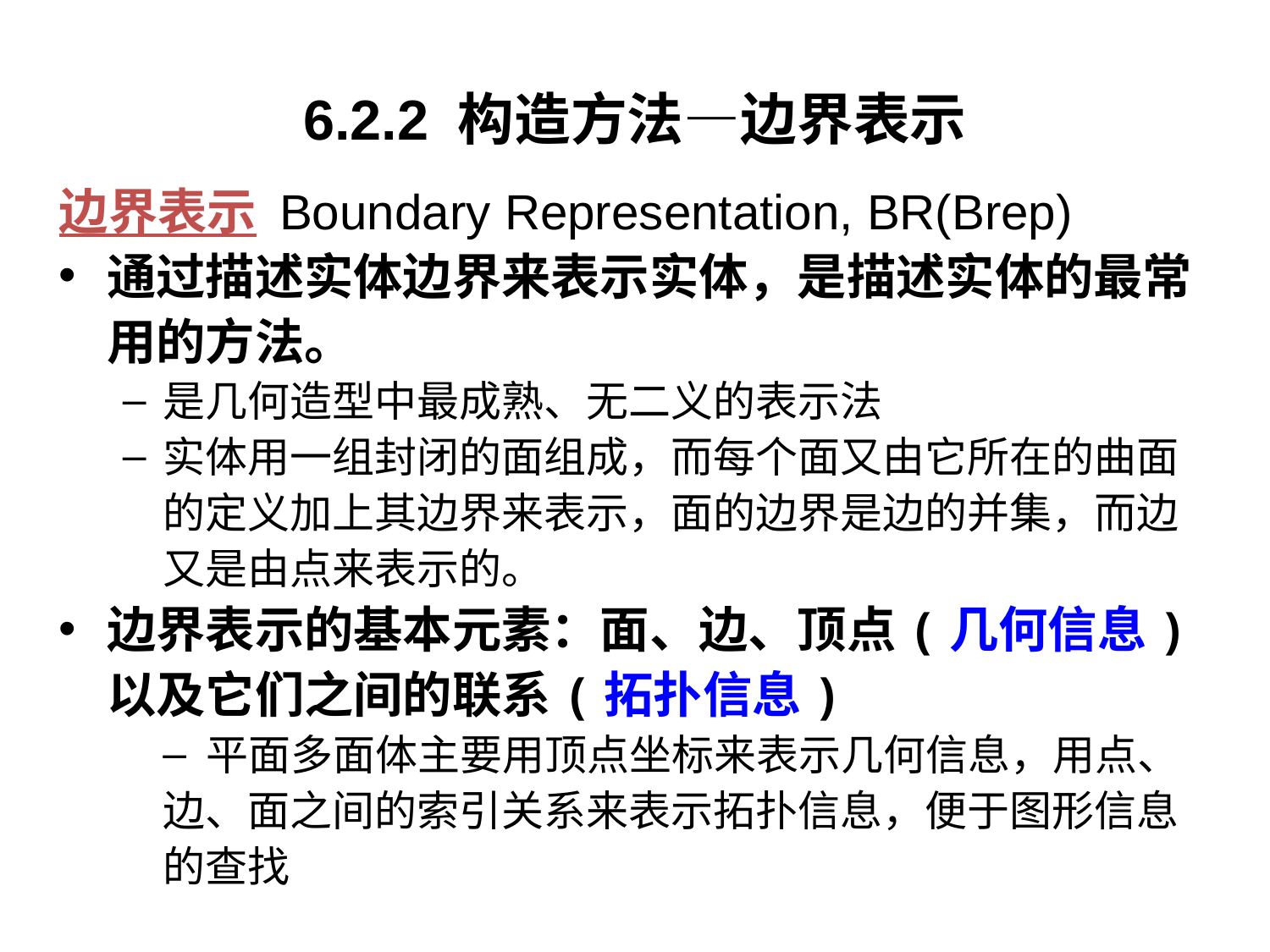

# 6.2.2 构造方法—边界表示
边界表示 Boundary Representation, BR(Brep)
通过描述实体边界来表示实体，是描述实体的最常用的方法。
是几何造型中最成熟、无二义的表示法
实体用一组封闭的面组成，而每个面又由它所在的曲面的定义加上其边界来表示，面的边界是边的并集，而边又是由点来表示的。
边界表示的基本元素：面、边、顶点(几何信息)以及它们之间的联系(拓扑信息)
 平面多面体主要用顶点坐标来表示几何信息，用点、边、面之间的索引关系来表示拓扑信息，便于图形信息的查找